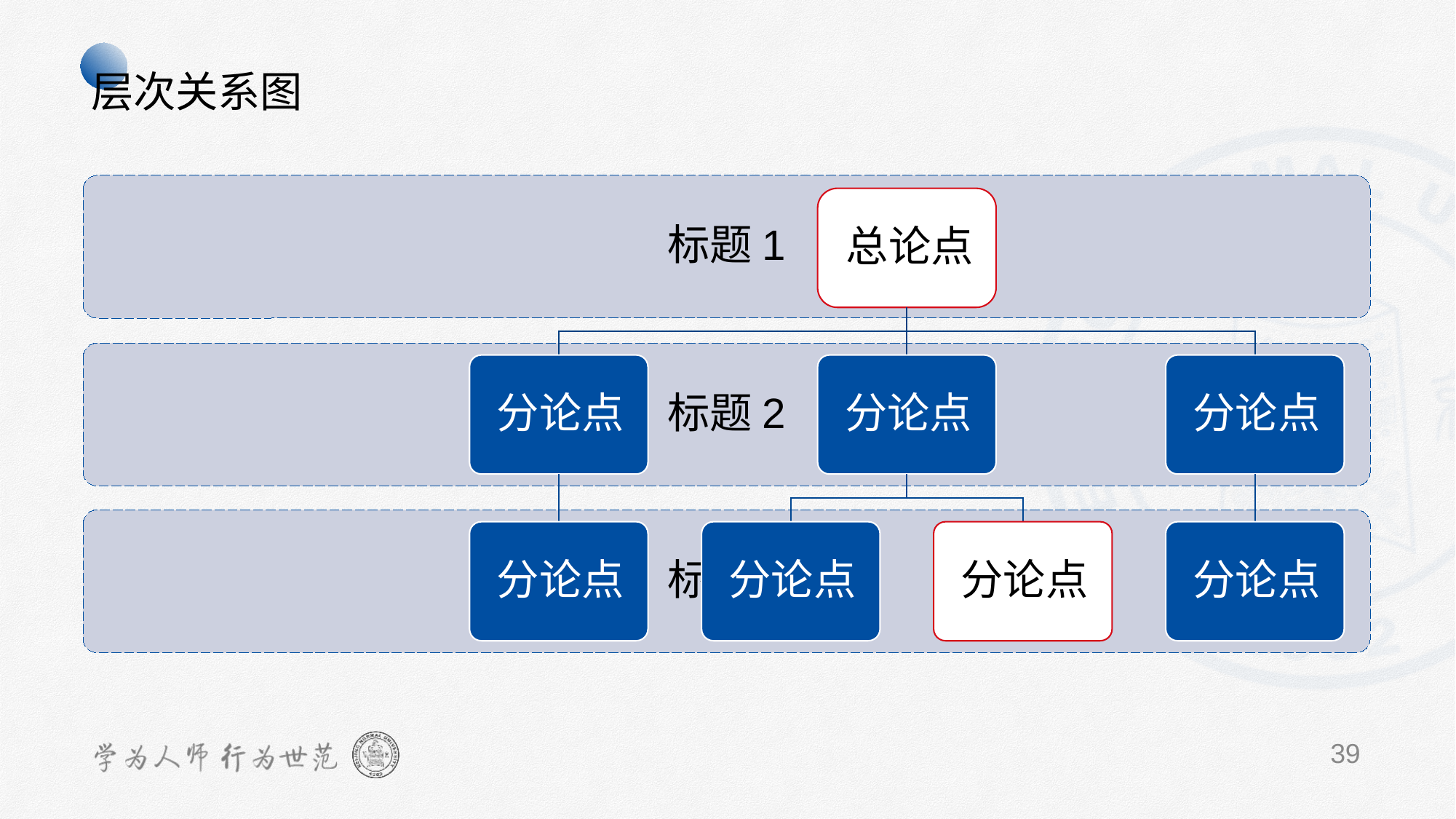

TIP
本页是smart art ，点击打开文本窗格编辑增加元素

层次关系图
标题3
标题2
标题1
总论点
分论点
分论点
分论点
分论点
分论点
分论点
分论点